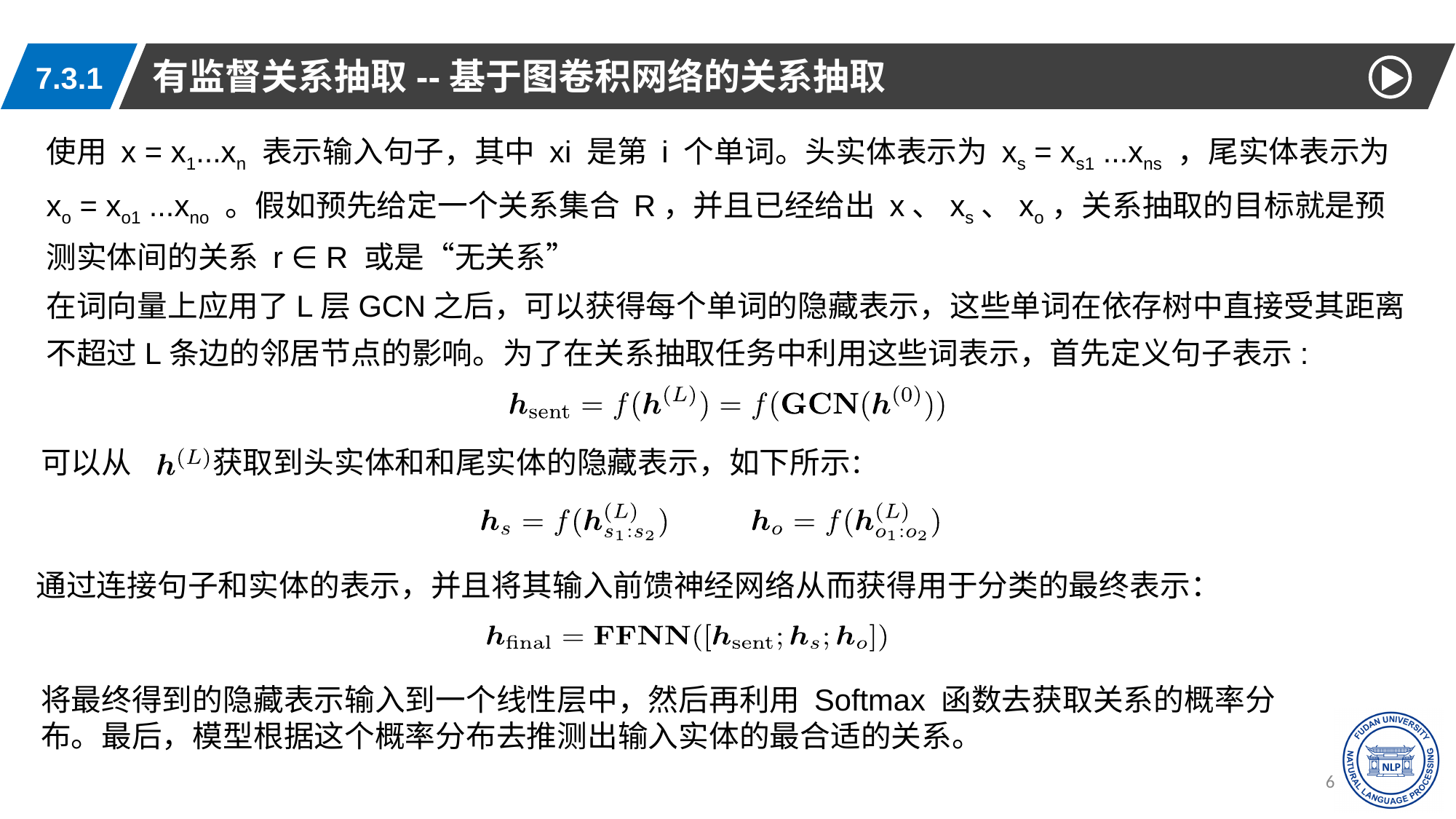

有监督关系抽取--基于图卷积网络的关系抽取
7.3.1

使用 x = x1...xn 表示输入句子，其中 xi 是第 i 个单词。头实体表示为 xs = xs1 ...xns ，尾实体表示为 xo = xo1 ...xno 。假如预先给定一个关系集合 R，并且已经给出 x、xs、xo，关系抽取的目标就是预测实体间的关系 r ∈ R 或是“无关系”
在词向量上应用了L层GCN之后，可以获得每个单词的隐藏表示，这些单词在依存树中直接受其距离不超过L条边的邻居节点的影响。为了在关系抽取任务中利用这些词表示，首先定义句子表示:

可以从            获取到头实体和和尾实体的隐藏表示，如下所示：

通过连接句子和实体的表示，并且将其输入前馈神经网络从而获得用于分类的最终表示：

将最终得到的隐藏表示输入到一个线性层中，然后再利用 Softmax 函数去获取关系的概率分布。最后，模型根据这个概率分布去推测出输入实体的最合适的关系。
60